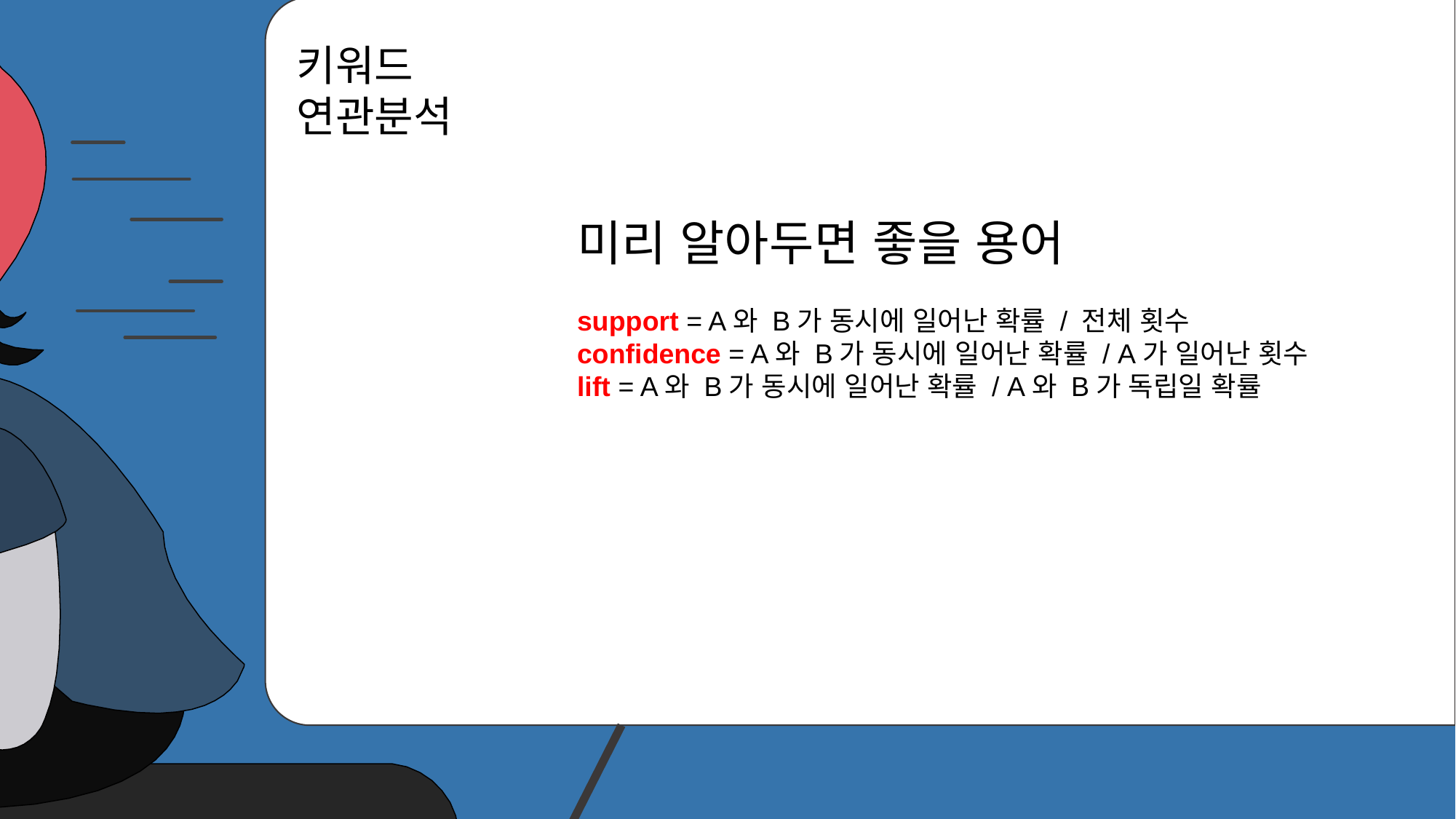

키워드
연관분석
미리 알아두면 좋을 용어

support = A와 B가 동시에 일어난 확률 / 전체 횟수
confidence = A와 B가 동시에 일어난 확률 / A가 일어난 횟수
lift = A와 B가 동시에 일어난 확률 / A와 B가 독립일 확률